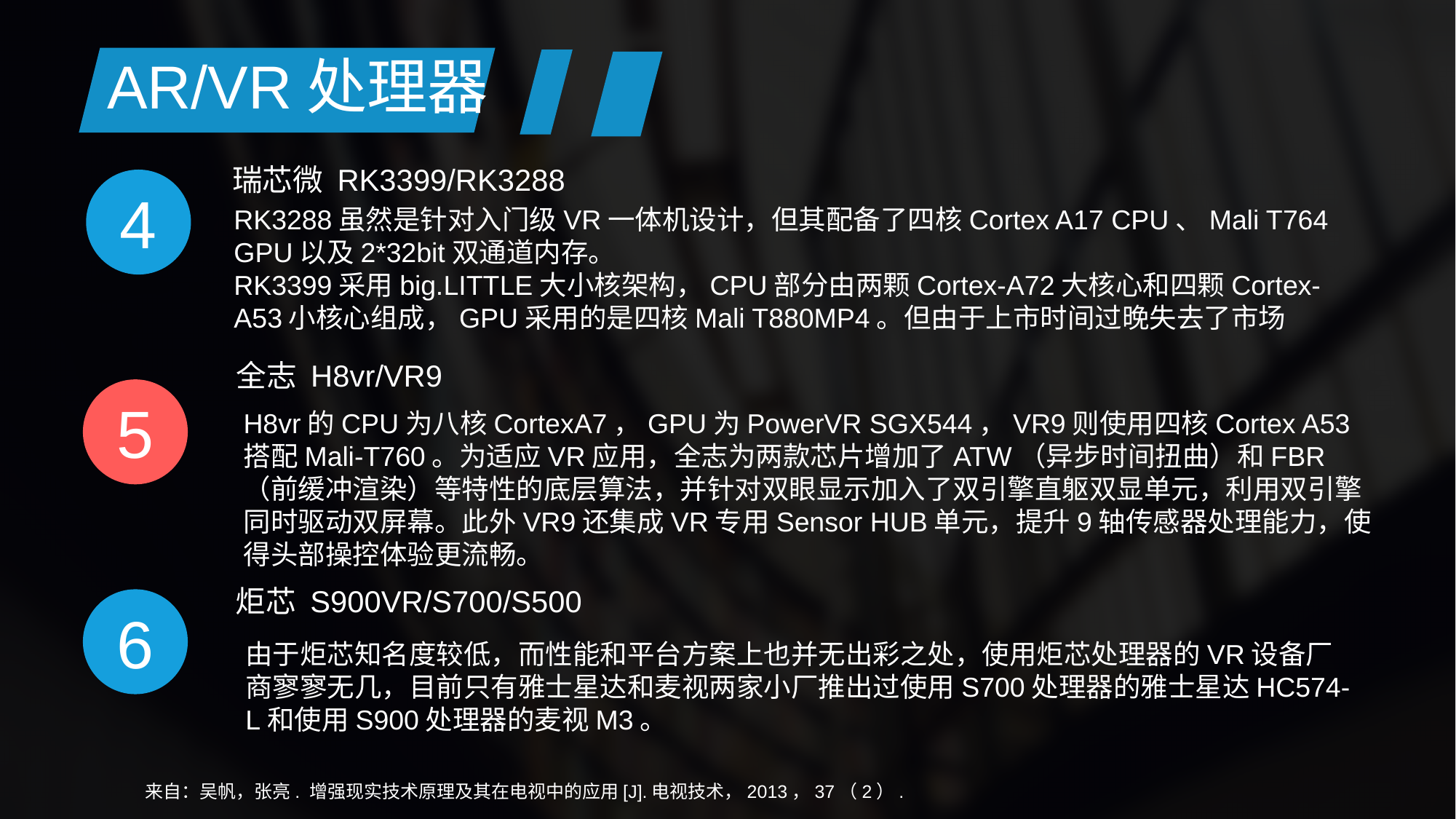

AR/VR处理器

瑞芯微 RK3399/RK3288
4
RK3288虽然是针对入门级VR一体机设计，但其配备了四核Cortex A17 CPU、Mali T764 GPU以及2*32bit双通道内存。
RK3399采用big.LITTLE大小核架构，CPU部分由两颗Cortex-A72大核心和四颗Cortex-A53小核心组成，GPU采用的是四核Mali T880MP4。但由于上市时间过晚失去了市场
全志 H8vr/VR9
5
H8vr的CPU为八核CortexA7，GPU为PowerVR SGX544，VR9则使用四核Cortex A53搭配Mali-T760。为适应VR应用，全志为两款芯片增加了ATW（异步时间扭曲）和FBR（前缓冲渲染）等特性的底层算法，并针对双眼显示加入了双引擎直躯双显单元，利用双引擎同时驱动双屏幕。此外VR9还集成VR专用Sensor HUB单元，提升9轴传感器处理能力，使得头部操控体验更流畅。
炬芯 S900VR/S700/S500

6
由于炬芯知名度较低，而性能和平台方案上也并无出彩之处，使用炬芯处理器的VR设备厂商寥寥无几，目前只有雅士星达和麦视两家小厂推出过使用S700处理器的雅士星达HC574-L和使用S900处理器的麦视M3。
来自：吴帆，张亮. 增强现实技术原理及其在电视中的应用[J].电视技术，2013，37（2）.